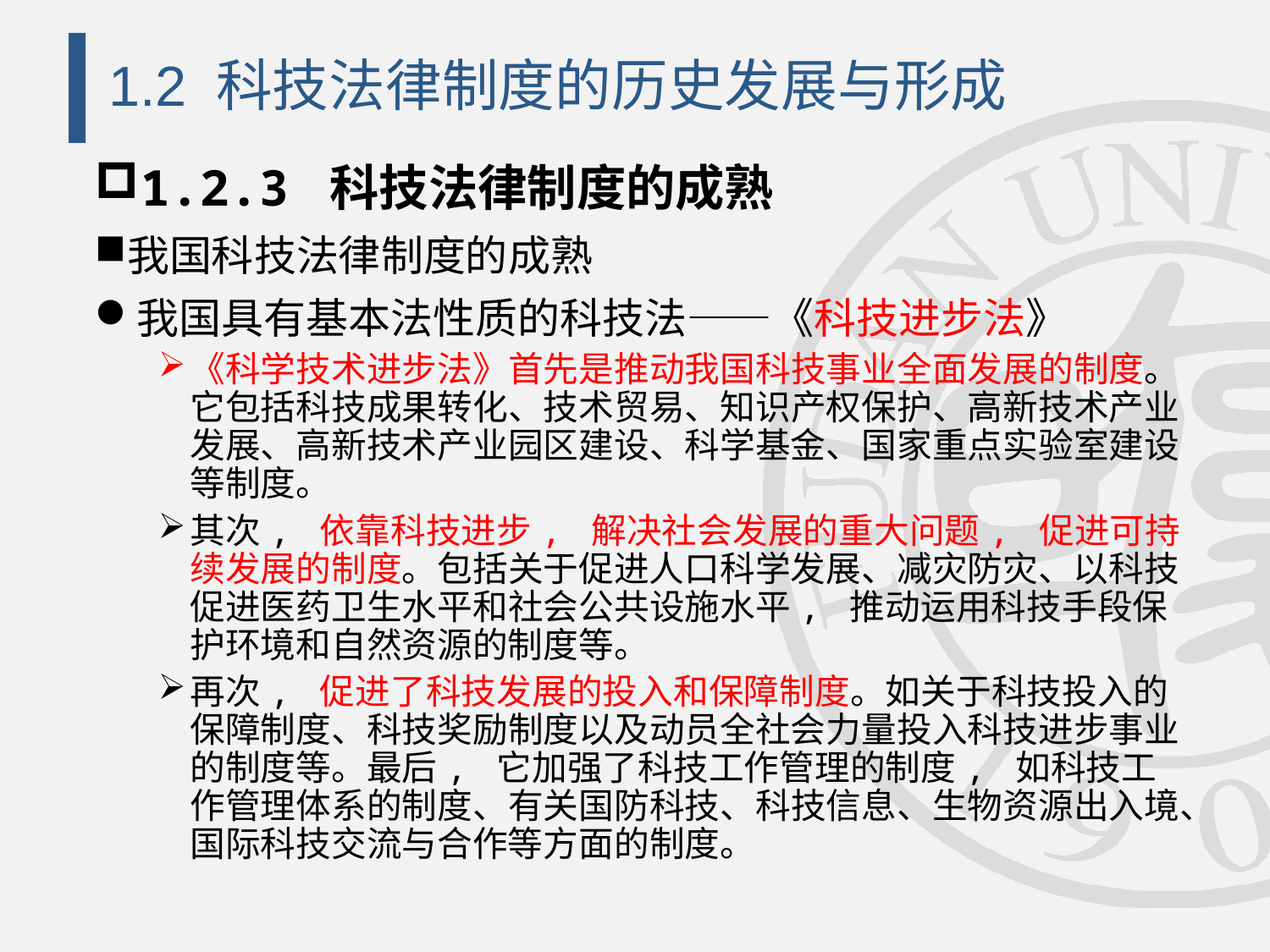

# 1.2 科技法律制度的历史发展与形成
1.2.3 科技法律制度的成熟
我国科技法律制度的成熟
我国具有基本法性质的科技法——《科技进步法》
《科学技术进步法》首先是推动我国科技事业全面发展的制度。它包括科技成果转化、技术贸易、知识产权保护、高新技术产业发展、高新技术产业园区建设、科学基金、国家重点实验室建设等制度。
其次, 依靠科技进步, 解决社会发展的重大问题, 促进可持续发展的制度。包括关于促进人口科学发展、减灾防灾、以科技促进医药卫生水平和社会公共设施水平, 推动运用科技手段保护环境和自然资源的制度等。
再次, 促进了科技发展的投入和保障制度。如关于科技投入的保障制度、科技奖励制度以及动员全社会力量投入科技进步事业的制度等。最后, 它加强了科技工作管理的制度, 如科技工作管理体系的制度、有关国防科技、科技信息、生物资源出入境、国际科技交流与合作等方面的制度。